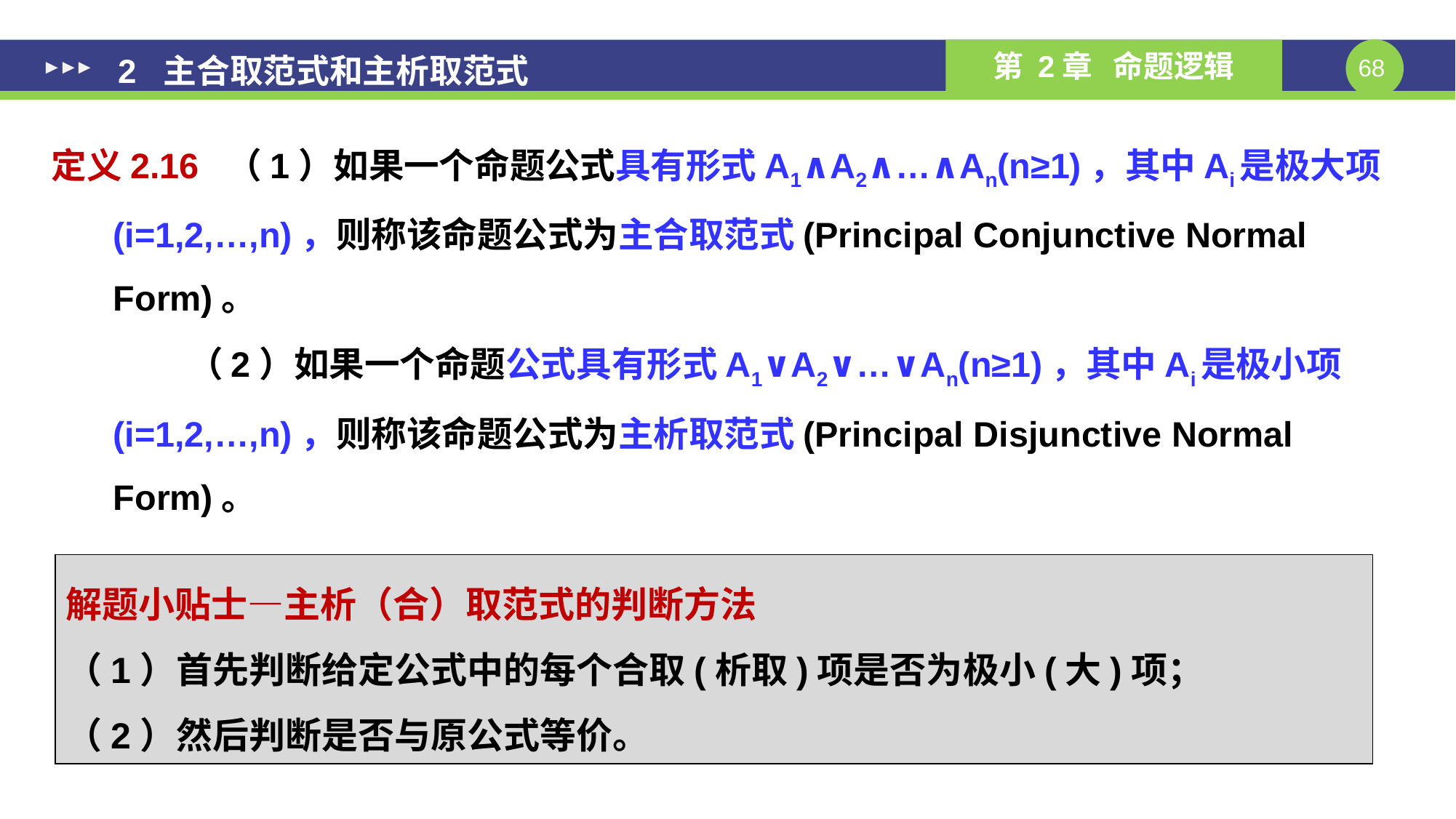

2  主合取范式和主析取范式
定义2.16  （1）如果一个命题公式具有形式A1∧A2∧…∧An(n≥1)，其中Ai是极大项(i=1,2,…,n)，则称该命题公式为主合取范式(Principal Conjunctive Normal Form)。
                （2）如果一个命题公式具有形式A1∨A2∨…∨An(n≥1)，其中Ai是极小项(i=1,2,…,n)，则称该命题公式为主析取范式(Principal Disjunctive Normal Form)。
解题小贴士—主析（合）取范式的判断方法
（1）首先判断给定公式中的每个合取(析取)项是否为极小(大)项；
（2）然后判断是否与原公式等价。